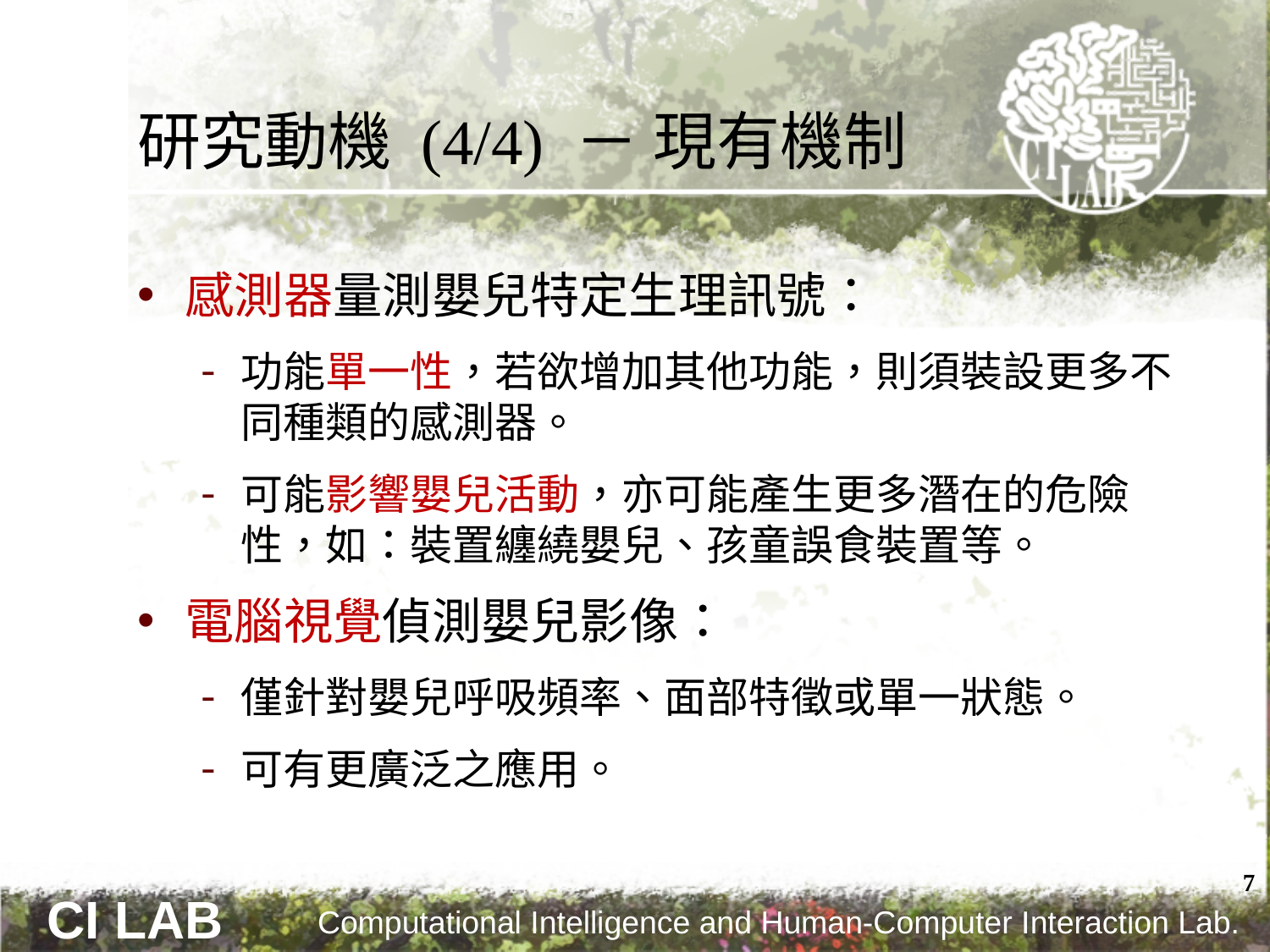

# 研究動機 (4/4) － 現有機制
感測器量測嬰兒特定生理訊號：
功能單一性，若欲增加其他功能，則須裝設更多不同種類的感測器。
可能影響嬰兒活動，亦可能產生更多潛在的危險性，如：裝置纏繞嬰兒、孩童誤食裝置等。
電腦視覺偵測嬰兒影像：
僅針對嬰兒呼吸頻率、面部特徵或單一狀態。
可有更廣泛之應用。
7